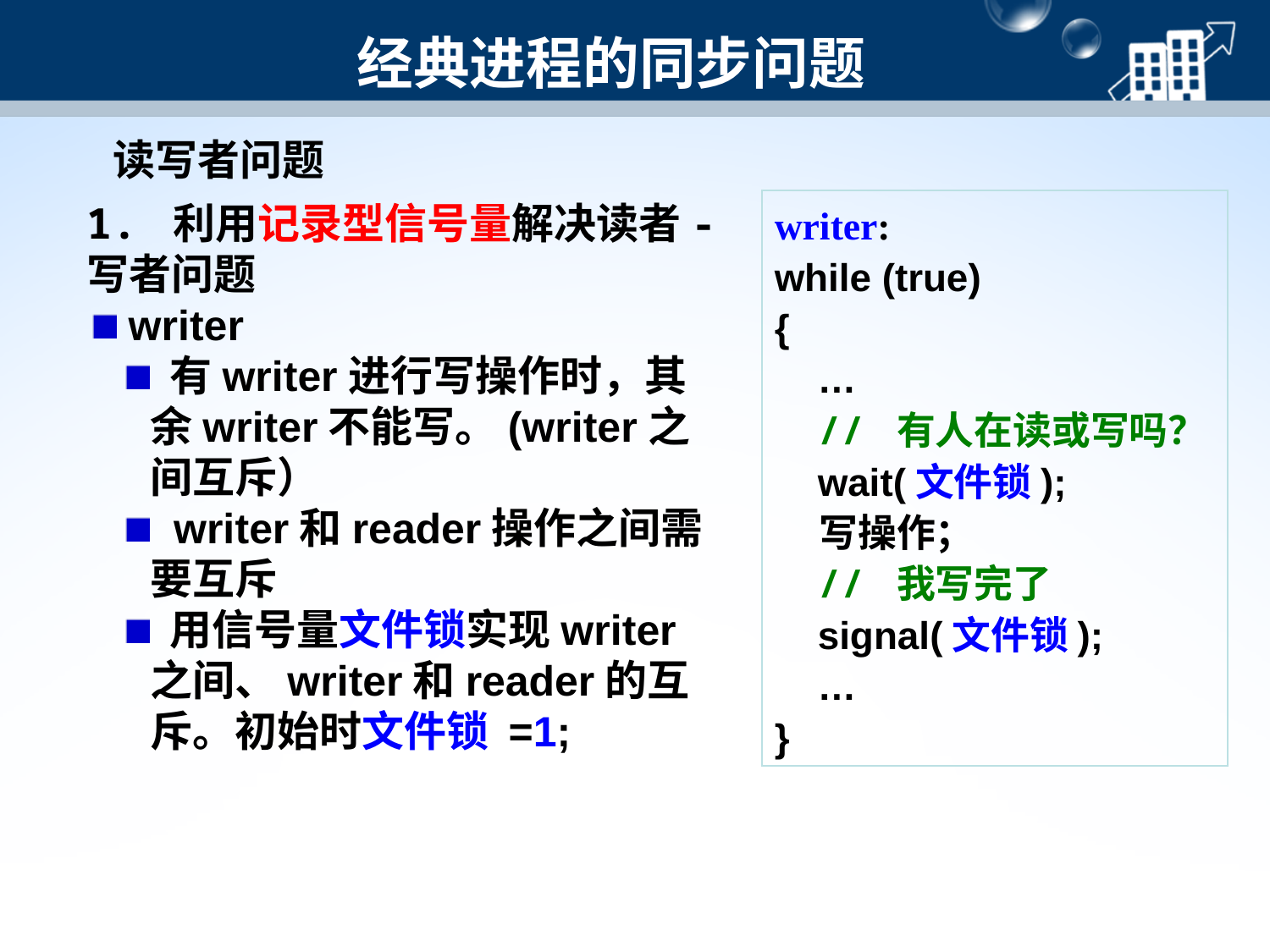

# 经典进程的同步问题
 读写者问题
1. 利用记录型信号量解决读者-写者问题
 writer
 有writer进行写操作时，其余writer不能写。(writer之间互斥）
  writer和reader操作之间需要互斥
 用信号量文件锁实现writer之间、writer和reader的互斥。初始时文件锁 =1;
writer:
while (true)
{
    …
    // 有人在读或写吗？
    wait(文件锁);
    写操作；
    // 我写完了
    signal(文件锁);
    …
}